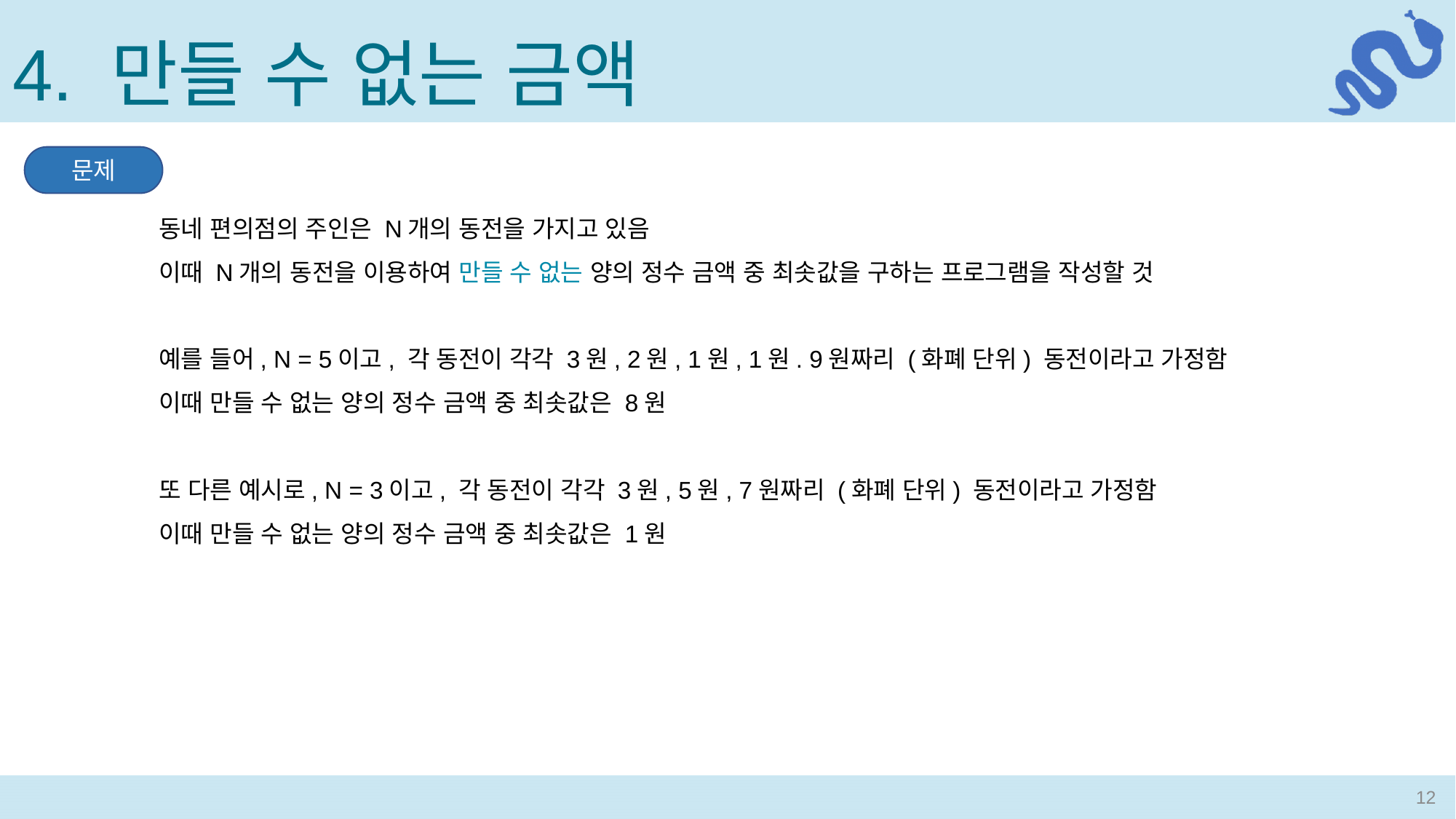

4. 만들 수 없는 금액
문제
동네 편의점의 주인은 N개의 동전을 가지고 있음
이때 N개의 동전을 이용하여 만들 수 없는 양의 정수 금액 중 최솟값을 구하는 프로그램을 작성할 것

예를 들어, N = 5이고, 각 동전이 각각 3원, 2원, 1원, 1원. 9원짜리 (화폐 단위) 동전이라고 가정함
이때 만들 수 없는 양의 정수 금액 중 최솟값은 8원

또 다른 예시로, N = 3이고, 각 동전이 각각 3원, 5원, 7원짜리 (화폐 단위) 동전이라고 가정함
이때 만들 수 없는 양의 정수 금액 중 최솟값은 1원
12